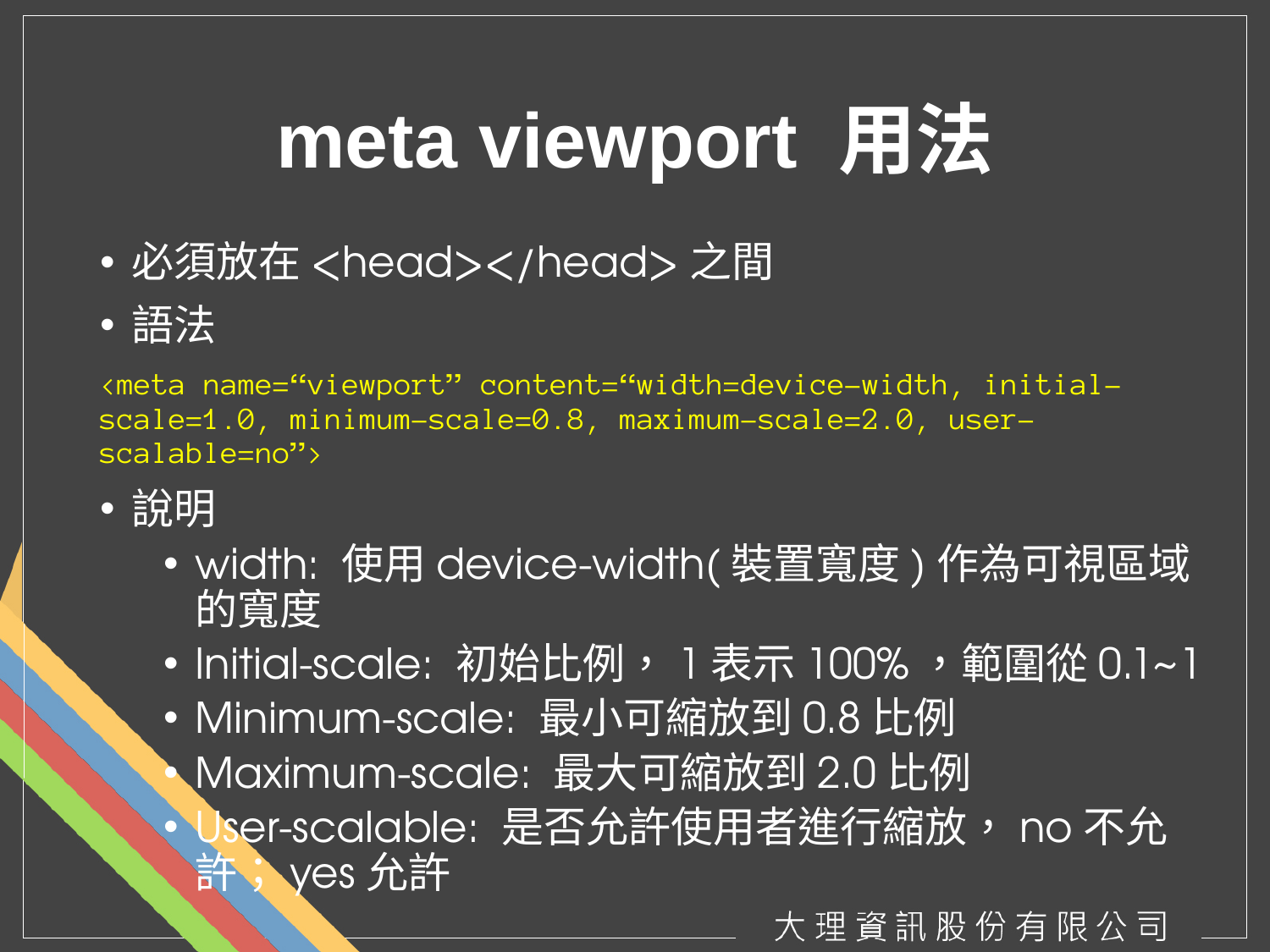

# meta viewport 用法
必須放在<head></head>之間
語法
<meta name=“viewport” content=“width=device-width, initial-scale=1.0, minimum-scale=0.8, maximum-scale=2.0, user-scalable=no”>
說明
width: 使用device-width(裝置寬度)作為可視區域的寬度
Initial-scale: 初始比例，1表示100%，範圍從0.1~1
Minimum-scale: 最小可縮放到0.8比例
Maximum-scale: 最大可縮放到2.0比例
User-scalable: 是否允許使用者進行縮放，no不允許；yes允許